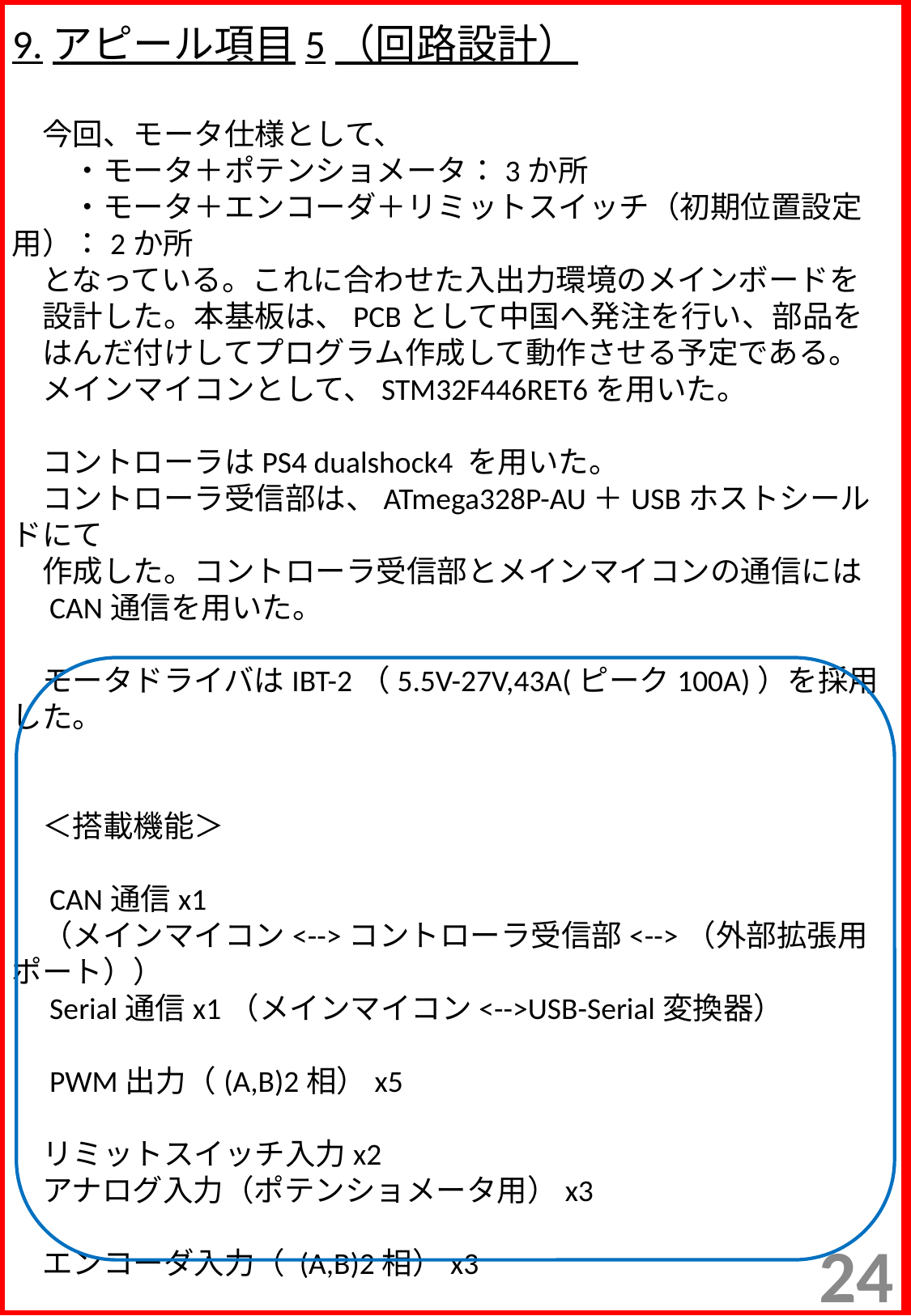

今回、モータ仕様として、
　　・モータ＋ポテンショメータ：3か所
　　・モータ＋エンコーダ＋リミットスイッチ（初期位置設定用）：2か所
　となっている。これに合わせた入出力環境のメインボードを
　設計した。本基板は、PCBとして中国へ発注を行い、部品を
　はんだ付けしてプログラム作成して動作させる予定である。
　メインマイコンとして、STM32F446RET6を用いた。

　コントローラはPS4 dualshock4 を用いた。
　コントローラ受信部は、ATmega328P-AU＋USBホストシールドにて
　作成した。コントローラ受信部とメインマイコンの通信には
　CAN通信を用いた。

　モータドライバはIBT-2（5.5V-27V,43A(ピーク100A)）を採用した。

　＜搭載機能＞

　CAN通信x1
　（メインマイコン<-->コントローラ受信部<-->（外部拡張用ポート））
　Serial通信x1（メインマイコン<-->USB-Serial変換器）

　PWM出力（(A,B)2相）x5

　リミットスイッチ入力x2
　アナログ入力（ポテンショメータ用）x3

　エンコーダ入力（ (A,B)2相）x3

　LED x4 （Debug出力用）
# 9.アピール項目5（回路設計）

24